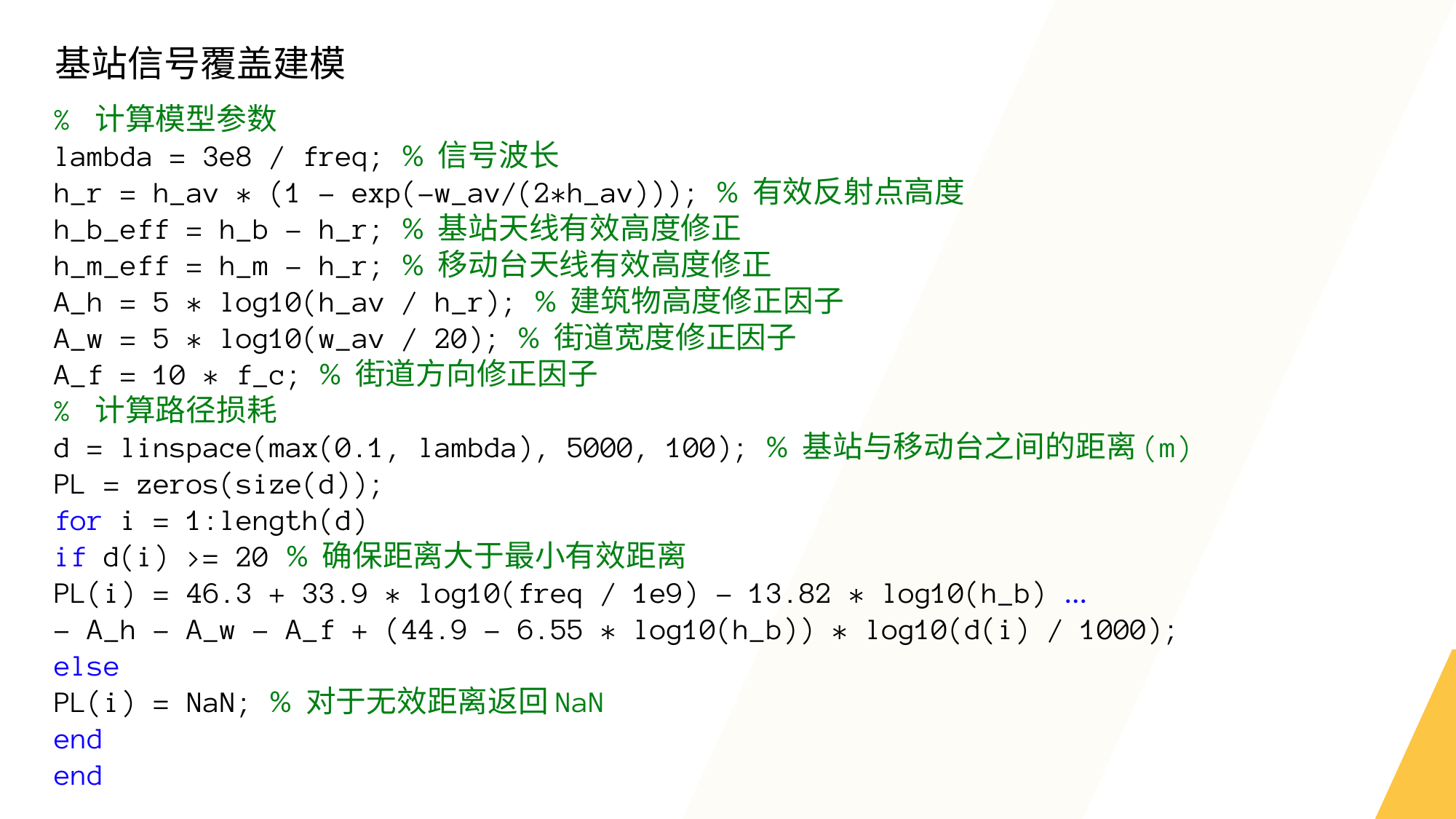

基站信号覆盖建模

% 计算模型参数
lambda = 3e8 / freq; % 信号波长
h_r = h_av * (1 - exp(-w_av/(2*h_av))); % 有效反射点高度
h_b_eff = h_b - h_r; % 基站天线有效高度修正
h_m_eff = h_m - h_r; % 移动台天线有效高度修正
A_h = 5 * log10(h_av / h_r); % 建筑物高度修正因子
A_w = 5 * log10(w_av / 20); % 街道宽度修正因子
A_f = 10 * f_c; % 街道方向修正因子
% 计算路径损耗
d = linspace(max(0.1, lambda), 5000, 100); % 基站与移动台之间的距离(m)
PL = zeros(size(d));
for i = 1:length(d)
if d(i) >= 20 % 确保距离大于最小有效距离
PL(i) = 46.3 + 33.9 * log10(freq / 1e9) - 13.82 * log10(h_b) ...
- A_h - A_w - A_f + (44.9 - 6.55 * log10(h_b)) * log10(d(i) / 1000);
else
PL(i) = NaN; % 对于无效距离返回NaN
end
end